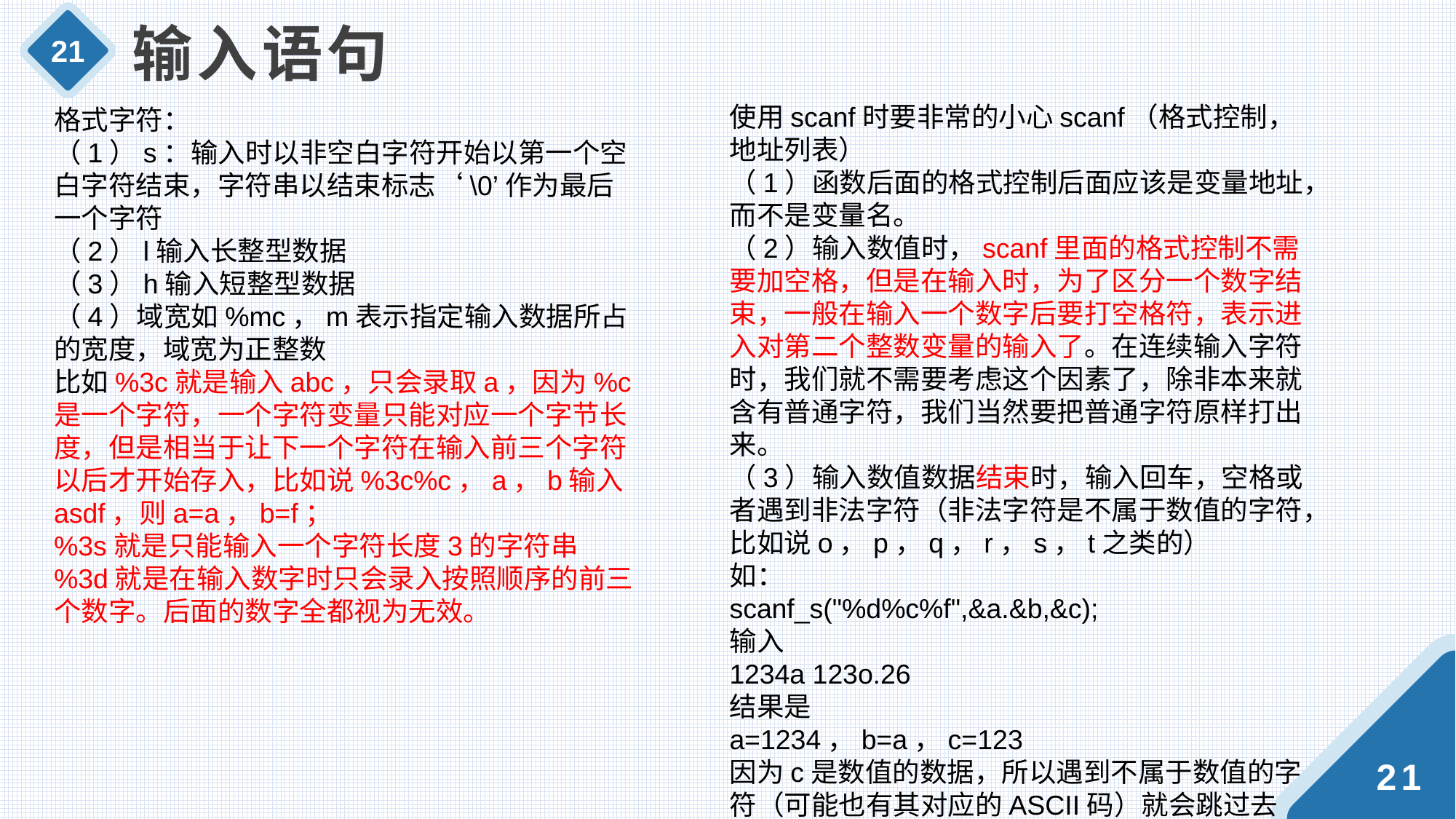

输入语句

21
使用scanf时要非常的小心scanf（格式控制，地址列表）
（1）函数后面的格式控制后面应该是变量地址，而不是变量名。
（2）输入数值时，scanf里面的格式控制不需要加空格，但是在输入时，为了区分一个数字结束，一般在输入一个数字后要打空格符，表示进入对第二个整数变量的输入了。在连续输入字符时，我们就不需要考虑这个因素了，除非本来就含有普通字符，我们当然要把普通字符原样打出来。
（3）输入数值数据结束时，输入回车，空格或者遇到非法字符（非法字符是不属于数值的字符，比如说o，p，q，r，s，t之类的）
如：
scanf_s("%d%c%f",&a.&b,&c);
输入
1234a 123o.26
结果是
a=1234，b=a，c=123
因为c是数值的数据，所以遇到不属于数值的字符（可能也有其对应的ASCII码）就会跳过去
格式字符：
（1）s：输入时以非空白字符开始以第一个空白字符结束，字符串以结束标志‘\0’作为最后一个字符
（2）l输入长整型数据
（3）h输入短整型数据
（4）域宽如%mc，m表示指定输入数据所占的宽度，域宽为正整数
比如%3c就是输入abc，只会录取a，因为%c是一个字符，一个字符变量只能对应一个字节长度，但是相当于让下一个字符在输入前三个字符以后才开始存入，比如说%3c%c，a，b输入asdf，则a=a，b=f；
%3s就是只能输入一个字符长度3的字符串
%3d就是在输入数字时只会录入按照顺序的前三个数字。后面的数字全都视为无效。

21